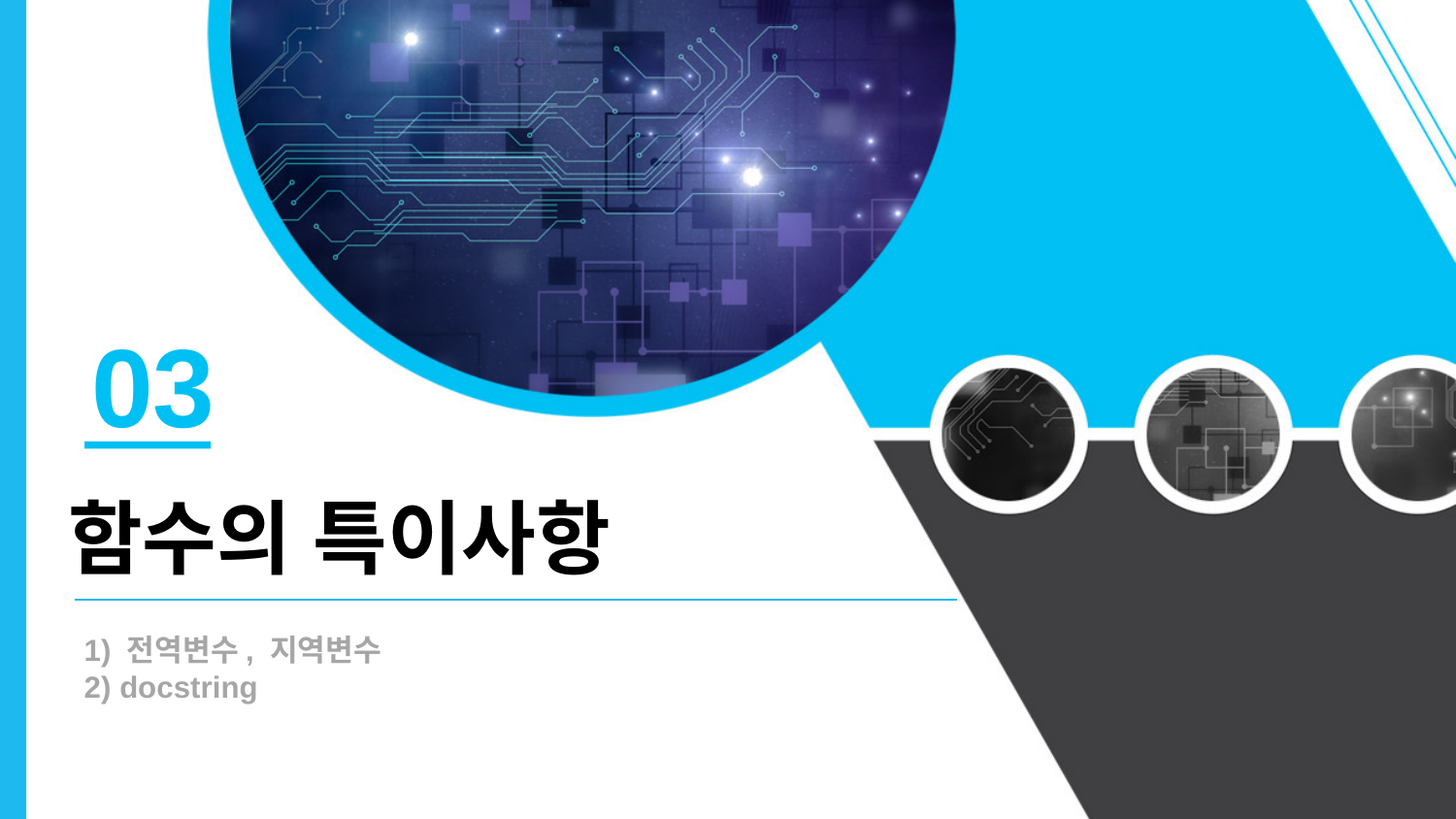

03

함수의 특이사항
1) 전역변수, 지역변수
2) docstring